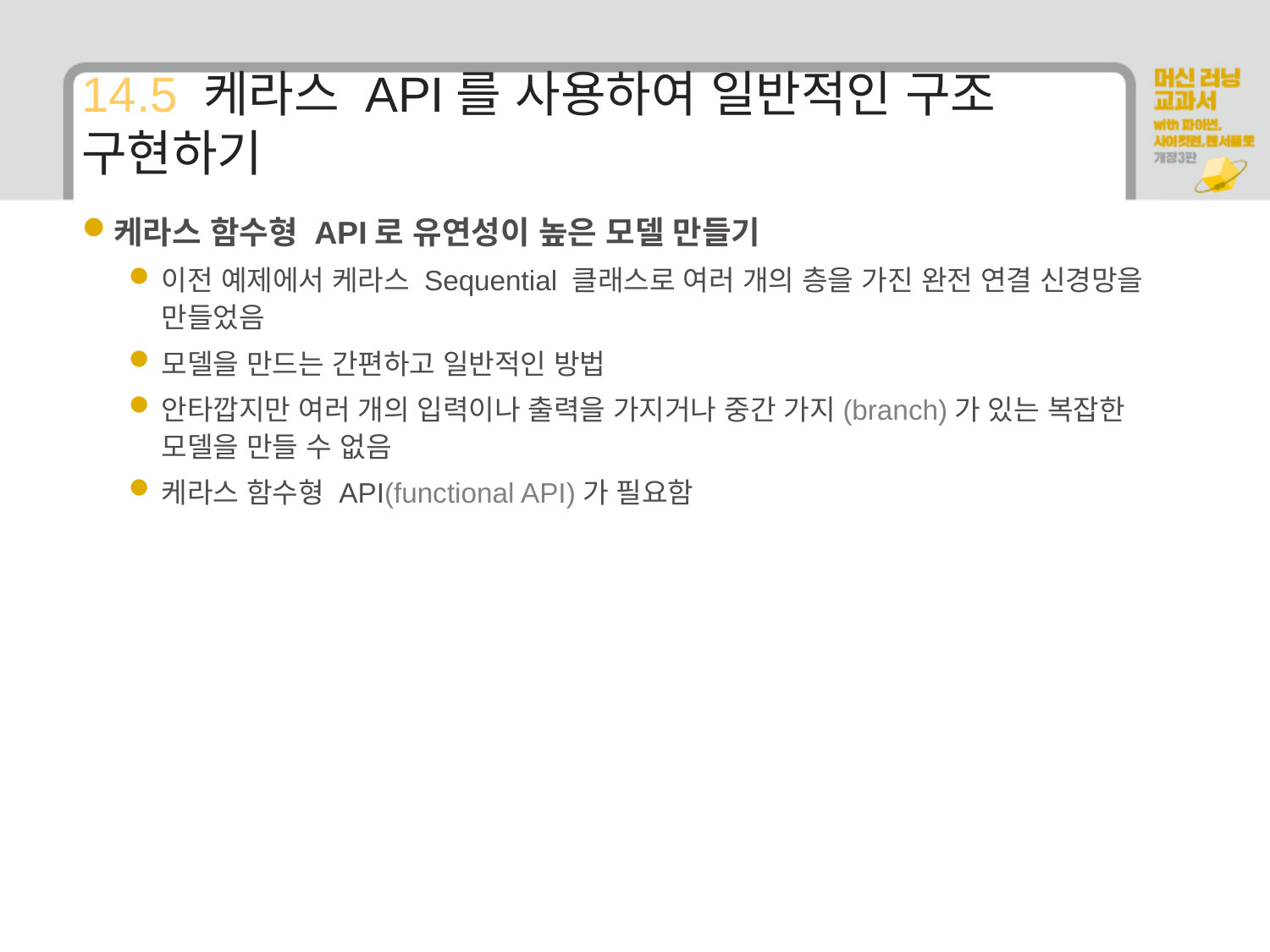

# 14.5 케라스 API를 사용하여 일반적인 구조 구현하기
케라스 함수형 API로 유연성이 높은 모델 만들기
이전 예제에서 케라스 Sequential 클래스로 여러 개의 층을 가진 완전 연결 신경망을 만들었음
모델을 만드는 간편하고 일반적인 방법
안타깝지만 여러 개의 입력이나 출력을 가지거나 중간 가지(branch)가 있는 복잡한 모델을 만들 수 없음
케라스 함수형 API(functional API)가 필요함